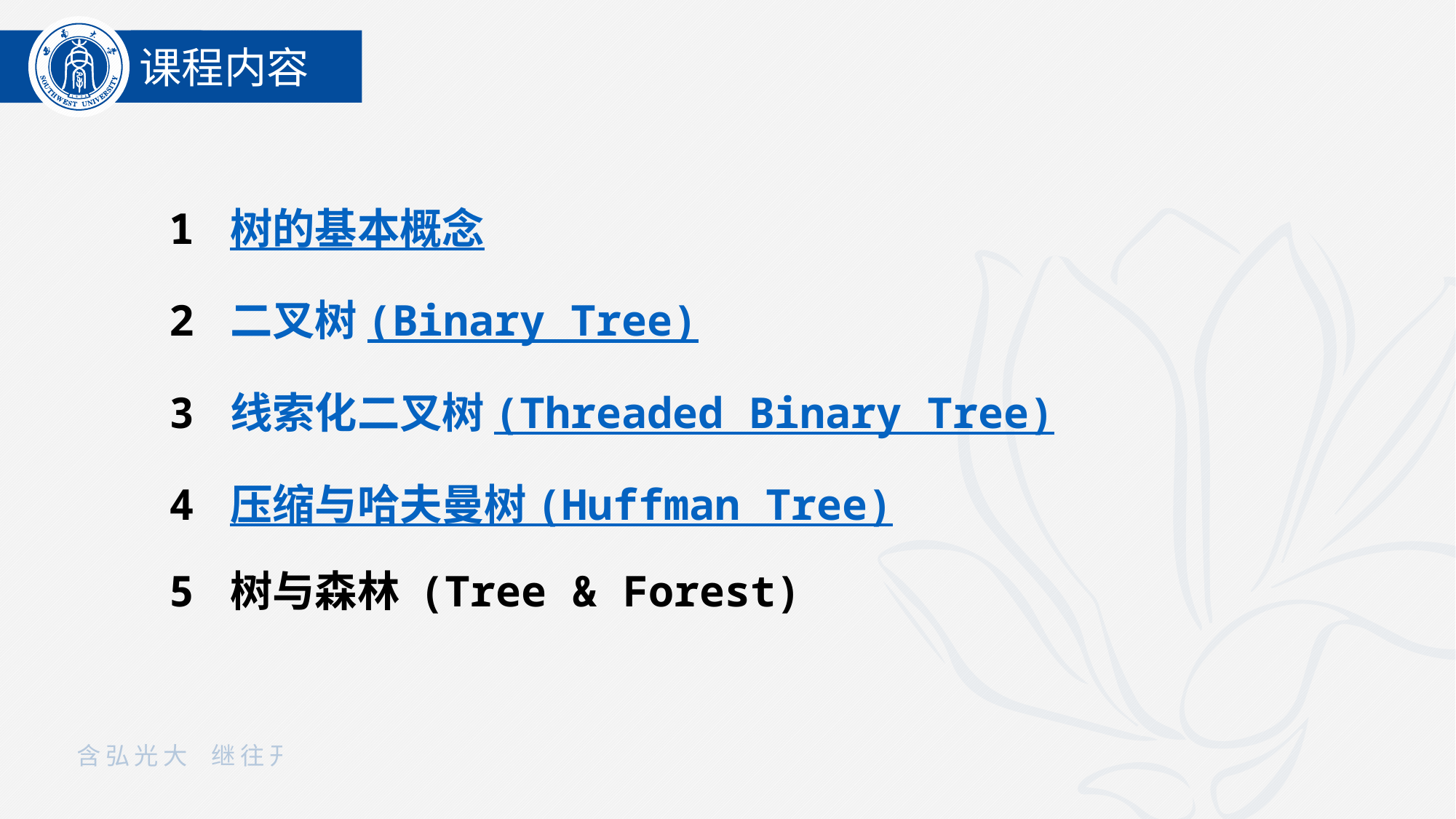

课程内容
1 树的基本概念
2 二叉树 (Binary Tree)
3 线索化二叉树 (Threaded Binary Tree)
4 压缩与哈夫曼树 (Huffman Tree)
5 树与森林 (Tree & Forest)
02
01